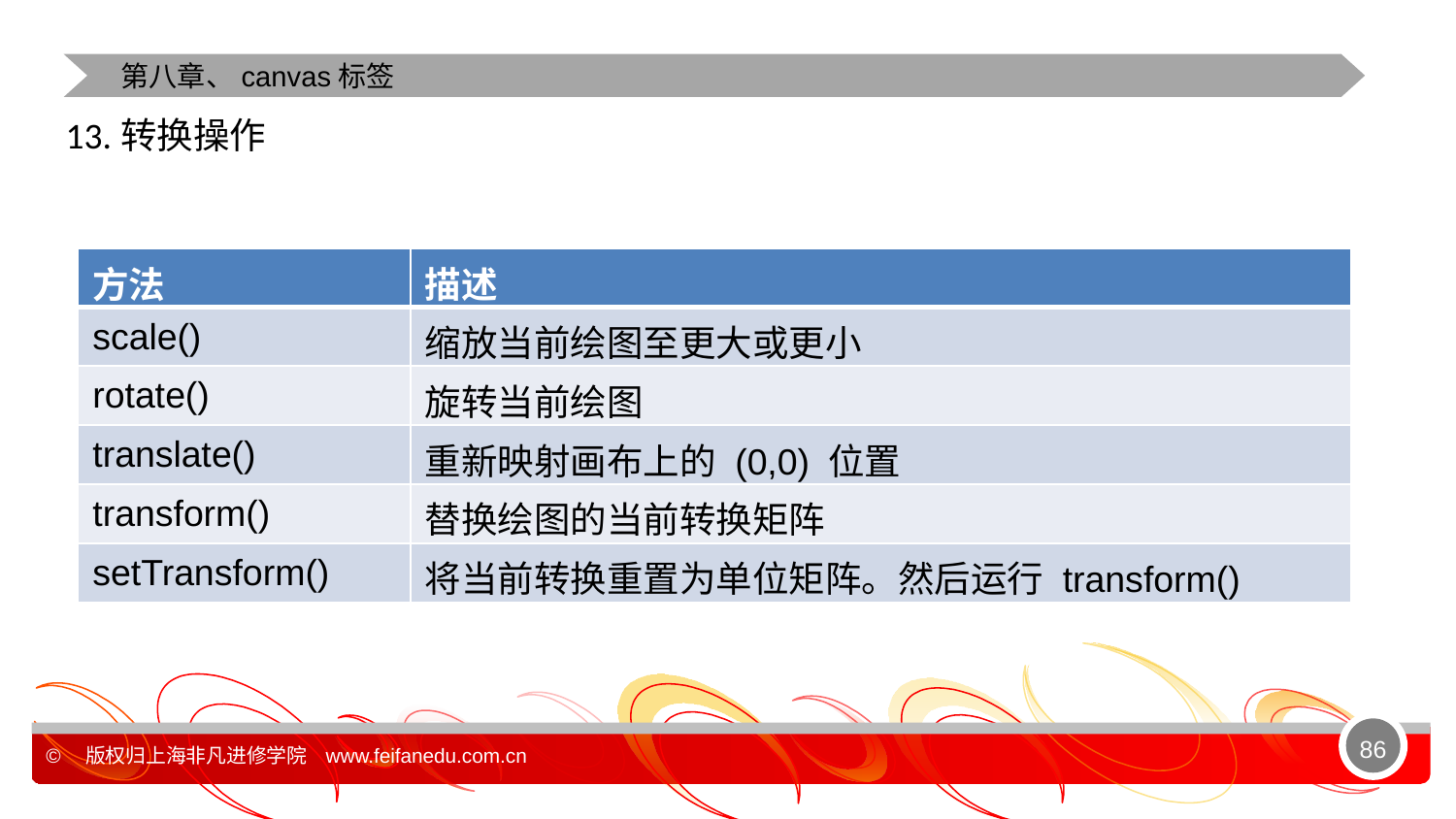

第八章、canvas标签

13.转换操作
| 方法 | 描述 |
| --- | --- |
| scale() | 缩放当前绘图至更大或更小 |
| rotate() | 旋转当前绘图 |
| translate() | 重新映射画布上的 (0,0) 位置 |
| transform() | 替换绘图的当前转换矩阵 |
| setTransform() | 将当前转换重置为单位矩阵。然后运行 transform() |
86